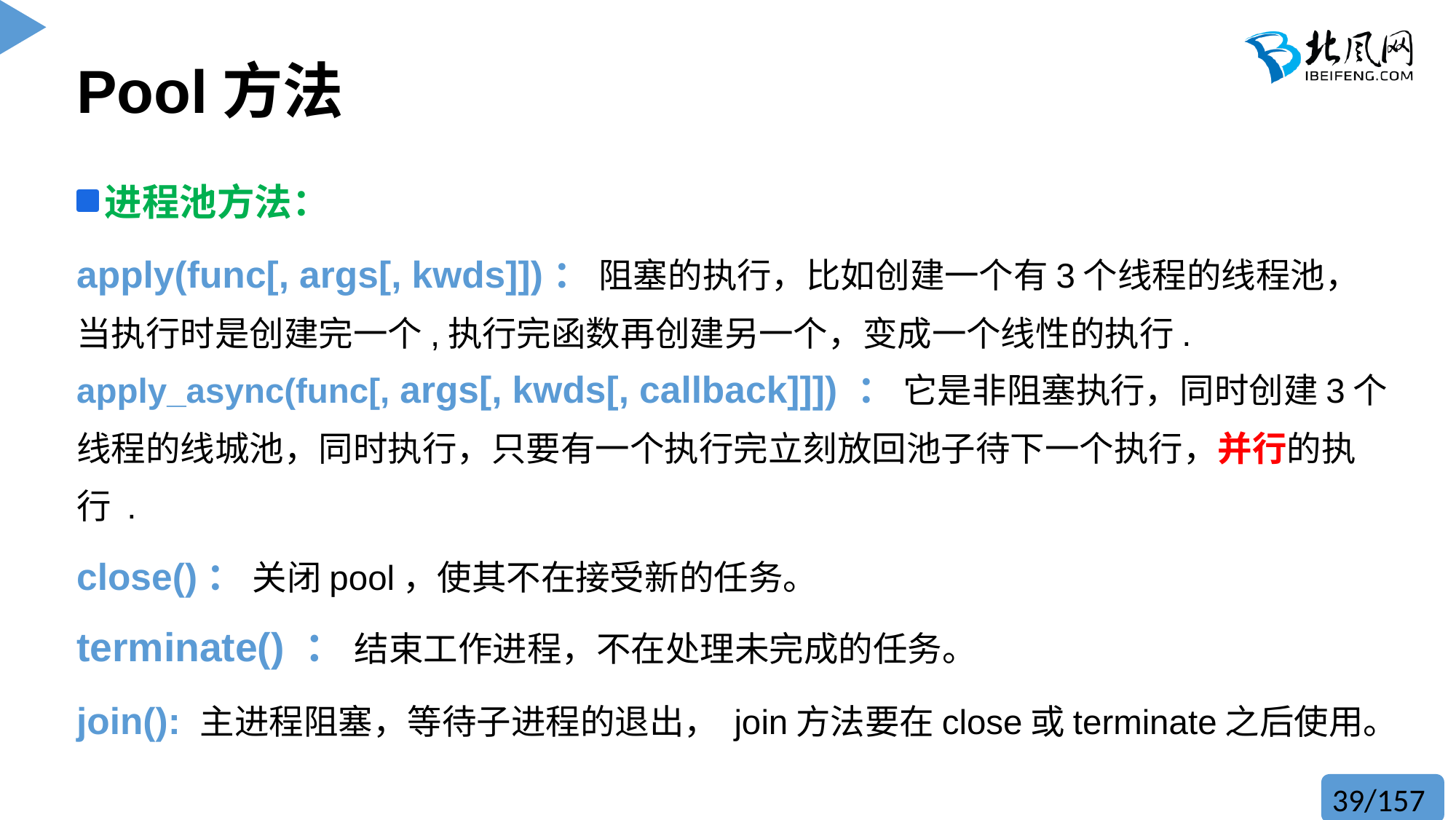

# Pool方法
进程池方法：
apply(func[, args[, kwds]])： 阻塞的执行，比如创建一个有3个线程的线程池，当执行时是创建完一个,执行完函数再创建另一个，变成一个线性的执行.  apply_async(func[, args[, kwds[, callback]]]) ： 它是非阻塞执行，同时创建3个线程的线城池，同时执行，只要有一个执行完立刻放回池子待下一个执行，并行的执行 .
close()： 关闭pool，使其不在接受新的任务。
terminate() ： 结束工作进程，不在处理未完成的任务。
join(): 主进程阻塞，等待子进程的退出， join方法要在close或terminate之后使用。